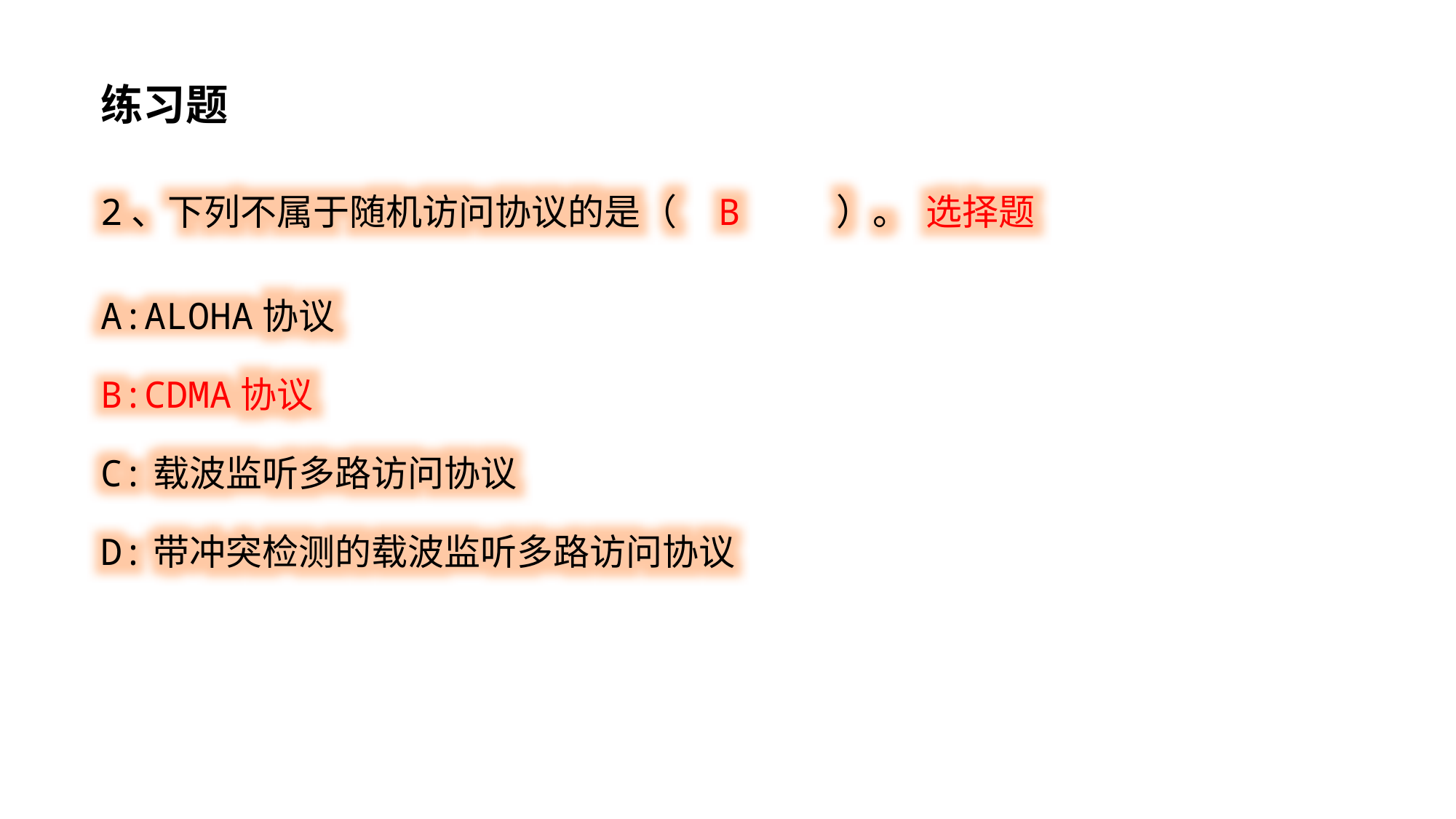

练习题
2、下列不属于随机访问协议的是（    B    ）。  选择题

A:ALOHA协议

B:CDMA协议

C:载波监听多路访问协议

D:带冲突检测的载波监听多路访问协议